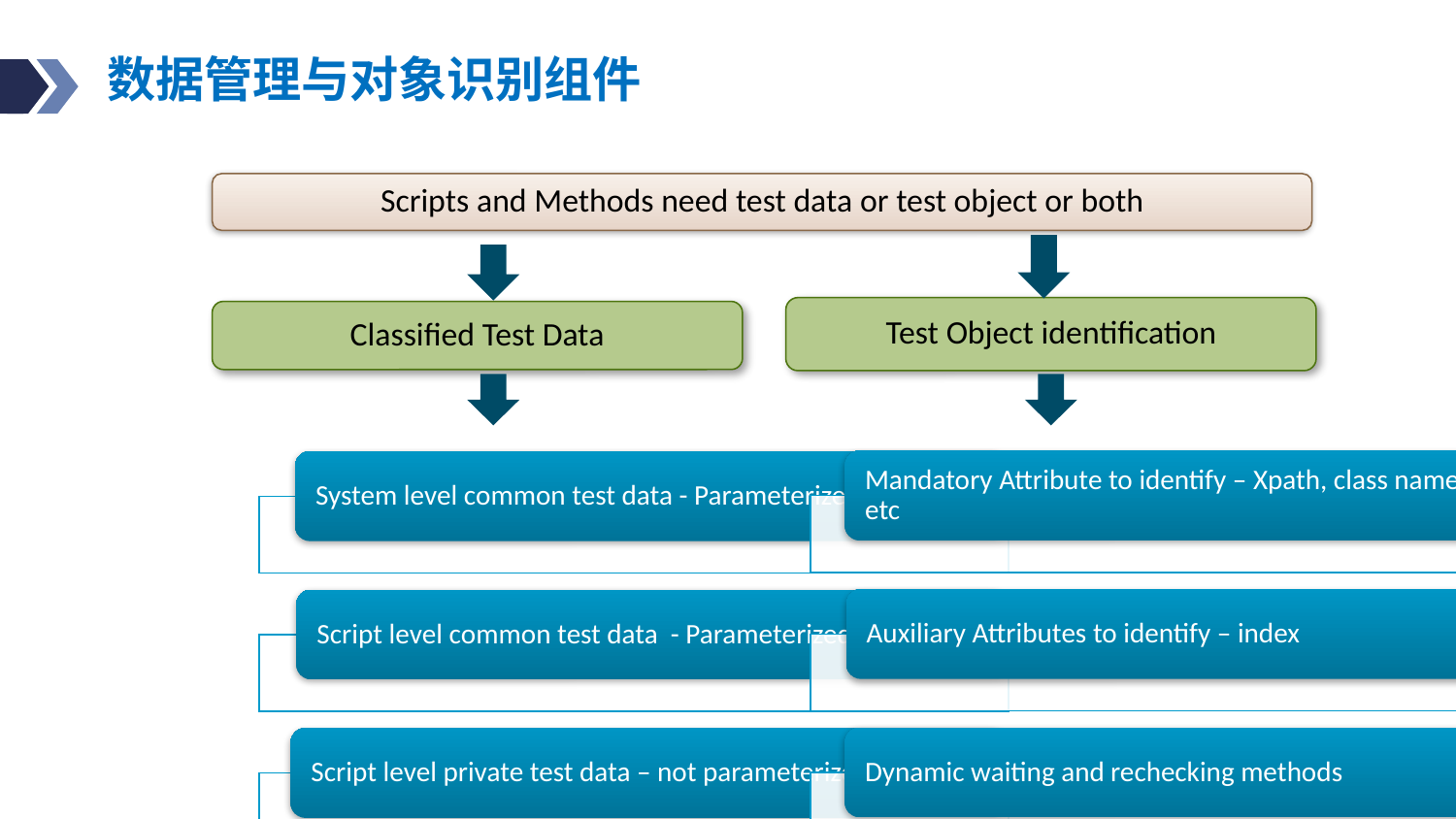

# 数据管理与对象识别组件
Scripts and Methods need test data or test object or both

Test Object identification
Classified Test Data
Mandatory Attribute to identify – Xpath, class name, id etc
Auxiliary Attributes to identify – index
Dynamic waiting and rechecking methods
System level common test data - Parameterized
Script level common test data  - Parameterized
Script level private test data – not parameterized